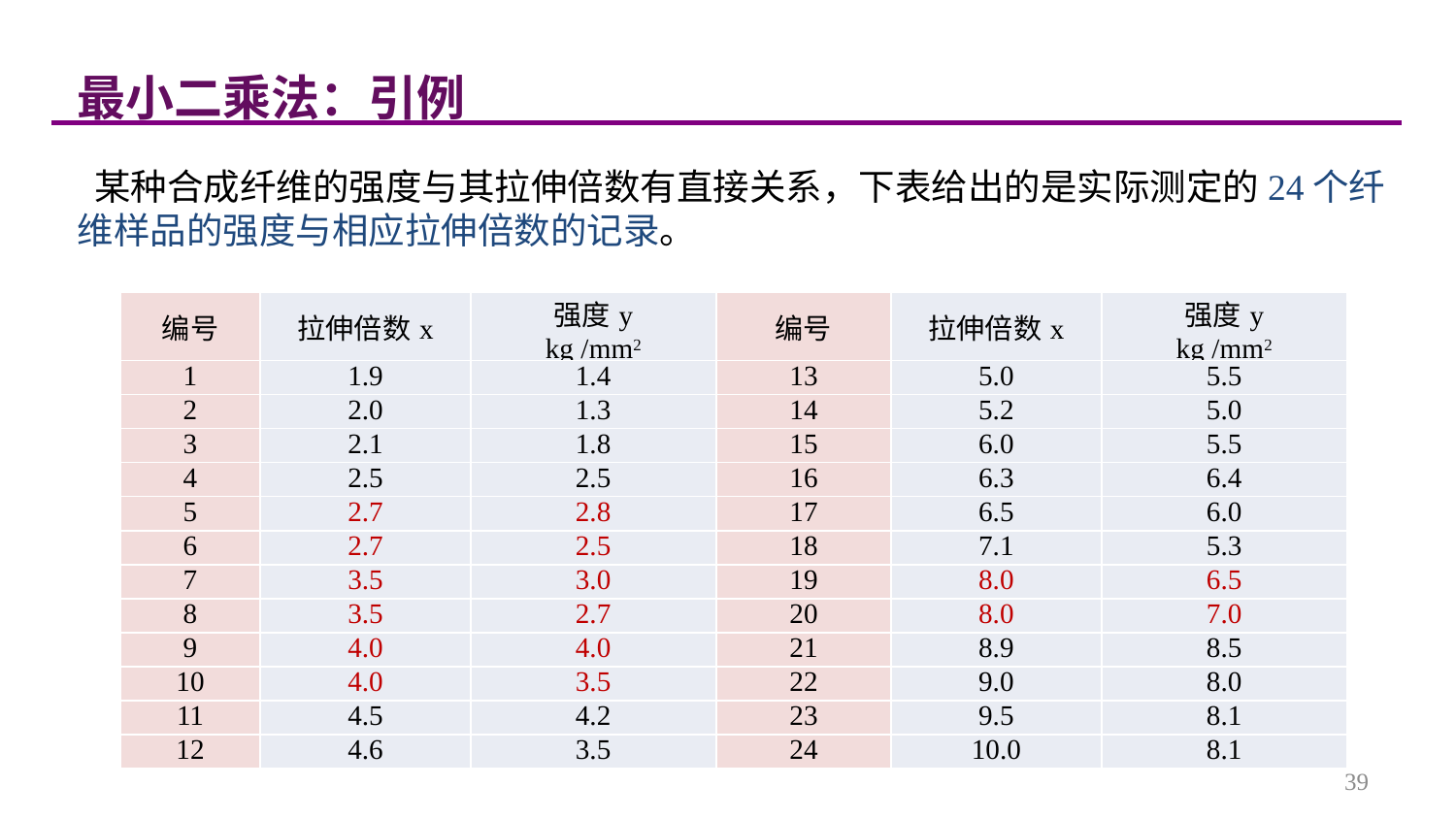

最小二乘法：引例
 某种合成纤维的强度与其拉伸倍数有直接关系，下表给出的是实际测定的24个纤维样品的强度与相应拉伸倍数的记录。
| 编号 | 拉伸倍数x | 强度y kg /mm2 | 编号 | 拉伸倍数x | 强度y kg /mm2 |
| --- | --- | --- | --- | --- | --- |
| 1 | 1.9 | 1.4 | 13 | 5.0 | 5.5 |
| 2 | 2.0 | 1.3 | 14 | 5.2 | 5.0 |
| 3 | 2.1 | 1.8 | 15 | 6.0 | 5.5 |
| 4 | 2.5 | 2.5 | 16 | 6.3 | 6.4 |
| 5 | 2.7 | 2.8 | 17 | 6.5 | 6.0 |
| 6 | 2.7 | 2.5 | 18 | 7.1 | 5.3 |
| 7 | 3.5 | 3.0 | 19 | 8.0 | 6.5 |
| 8 | 3.5 | 2.7 | 20 | 8.0 | 7.0 |
| 9 | 4.0 | 4.0 | 21 | 8.9 | 8.5 |
| 10 | 4.0 | 3.5 | 22 | 9.0 | 8.0 |
| 11 | 4.5 | 4.2 | 23 | 9.5 | 8.1 |
| 12 | 4.6 | 3.5 | 24 | 10.0 | 8.1 |
39